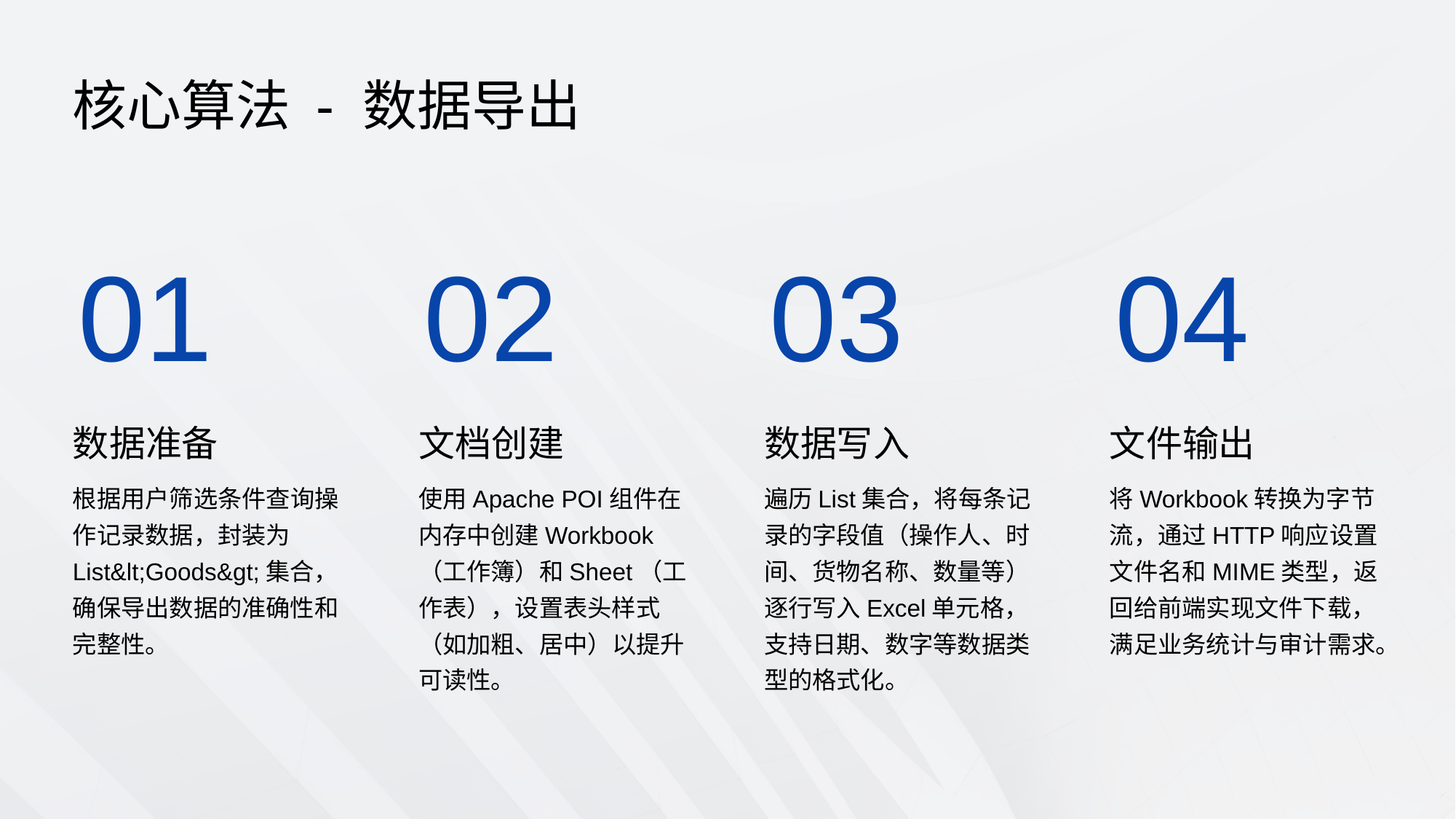

核心算法 - 数据导出
01
02
03
04
数据准备
文档创建
数据写入
文件输出
根据用户筛选条件查询操作记录数据，封装为List&lt;Goods&gt;集合，确保导出数据的准确性和完整性。
使用Apache POI组件在内存中创建Workbook（工作簿）和Sheet（工作表），设置表头样式（如加粗、居中）以提升可读性。
遍历List集合，将每条记录的字段值（操作人、时间、货物名称、数量等）逐行写入Excel单元格，支持日期、数字等数据类型的格式化。
将Workbook转换为字节流，通过HTTP响应设置文件名和MIME类型，返回给前端实现文件下载，满足业务统计与审计需求。